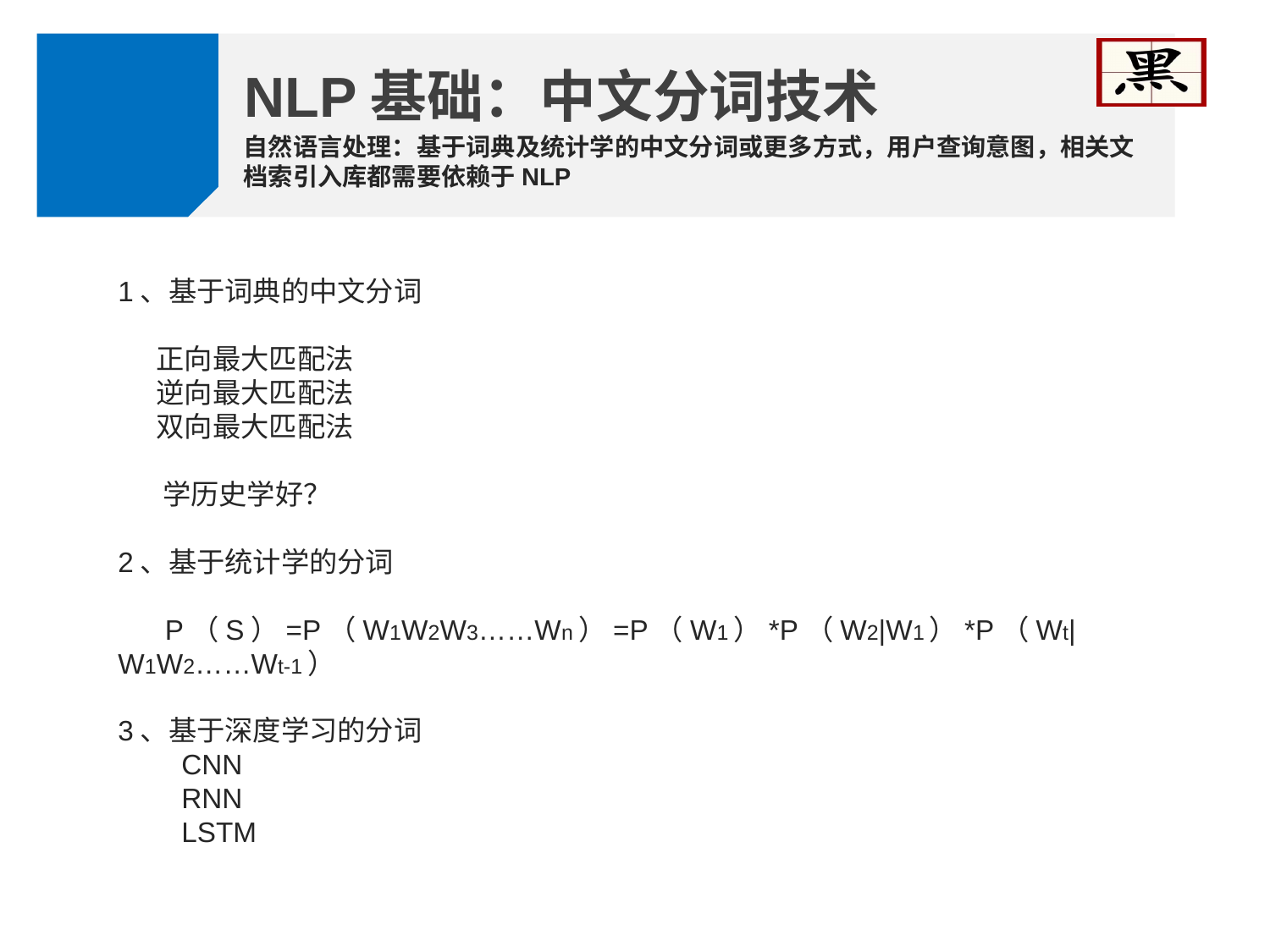

NLP基础：中文分词技术
自然语言处理：基于词典及统计学的中文分词或更多方式，用户查询意图，相关文档索引入库都需要依赖于NLP
1、基于词典的中文分词

     正向最大匹配法
     逆向最大匹配法
     双向最大匹配法

      学历史学好？

2、基于统计学的分词

      P（S）=P（W1W2W3……Wn）=P（W1）*P（W2|W1）*P（Wt|W1W2……Wt-1）

3、基于深度学习的分词
CNN
RNN
LSTM